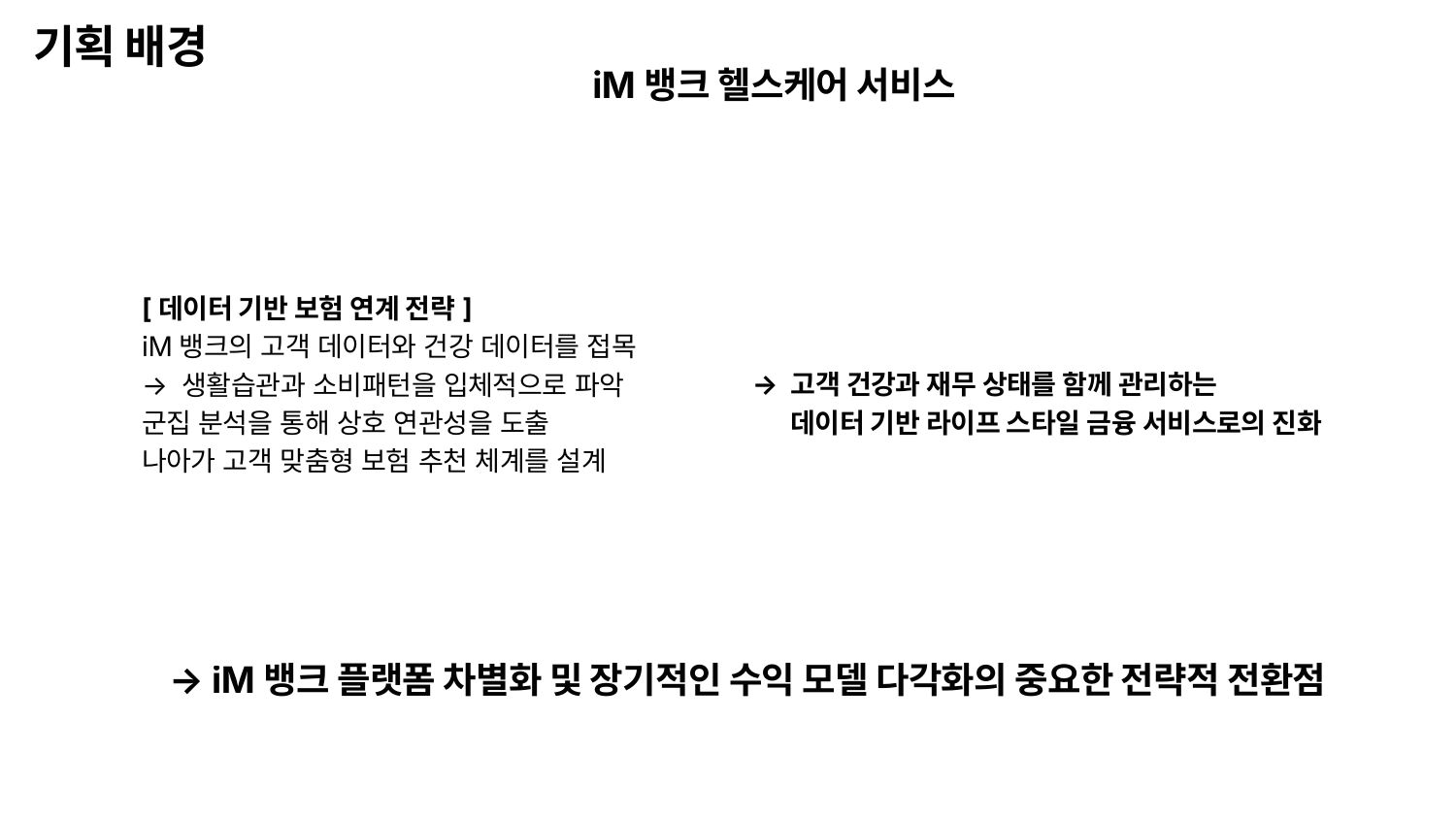

기획 배경

iM뱅크 헬스케어 서비스
[데이터 기반 보험 연계 전략]
iM뱅크의 고객 데이터와 건강 데이터를 접목
→ 생활습관과 소비패턴을 입체적으로 파악
군집 분석을 통해 상호 연관성을 도출
나아가 고객 맞춤형 보험 추천 체계를 설계
→ 고객 건강과 재무 상태를 함께 관리하는
     데이터 기반 라이프 스타일 금융 서비스로의 진화
→ iM뱅크 플랫폼 차별화 및 장기적인 수익 모델 다각화의 중요한 전략적 전환점